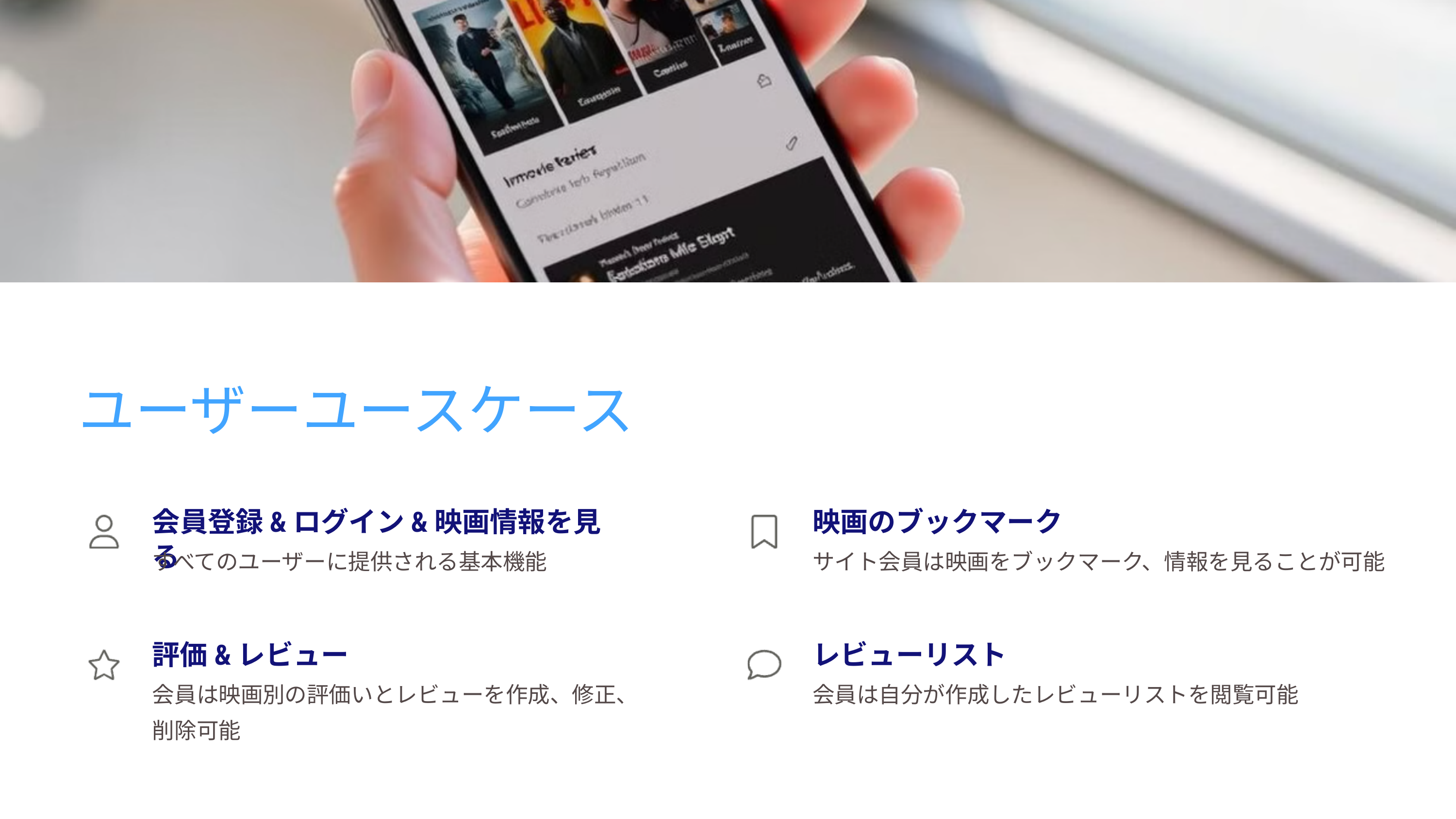

ユーザーユースケース

会員登録&ログイン&映画情報を見る

映画のブックマーク

サイト会員は映画をブックマーク、情報を見ることが可能

すべてのユーザーに提供される基本機能

評価&レビュー

レビューリスト

会員は映画別の評価いとレビューを作成、修正、削除可能

会員は自分が作成したレビューリストを閲覧可能